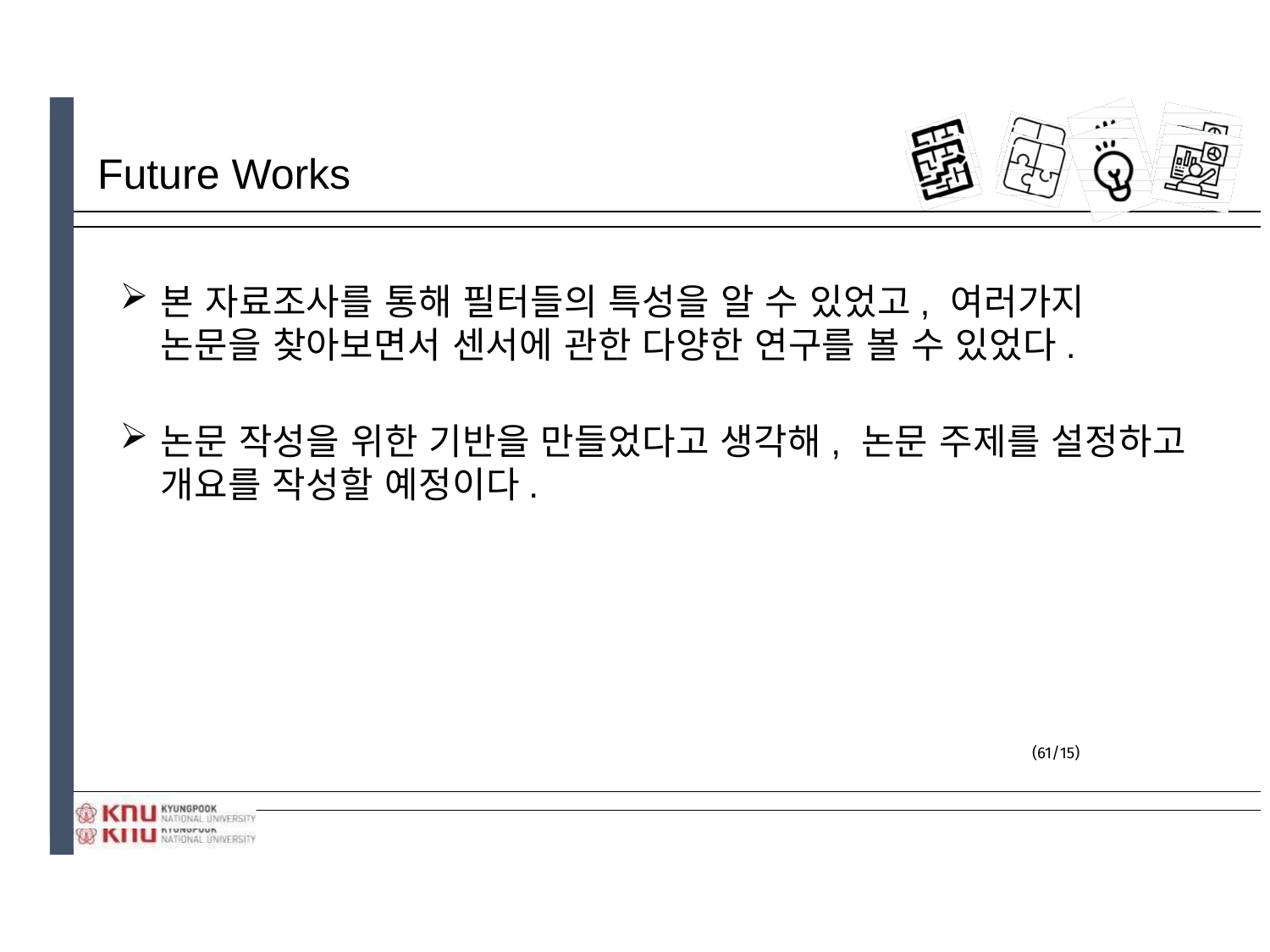

# Future Works

본 자료조사를 통해 필터들의 특성을 알 수 있었고, 여러가지 논문을 찾아보면서 센서에 관한 다양한 연구를 볼 수 있었다.

논문 작성을 위한 기반을 만들었다고 생각해, 논문 주제를 설정하고 개요를 작성할 예정이다.

(61/15)